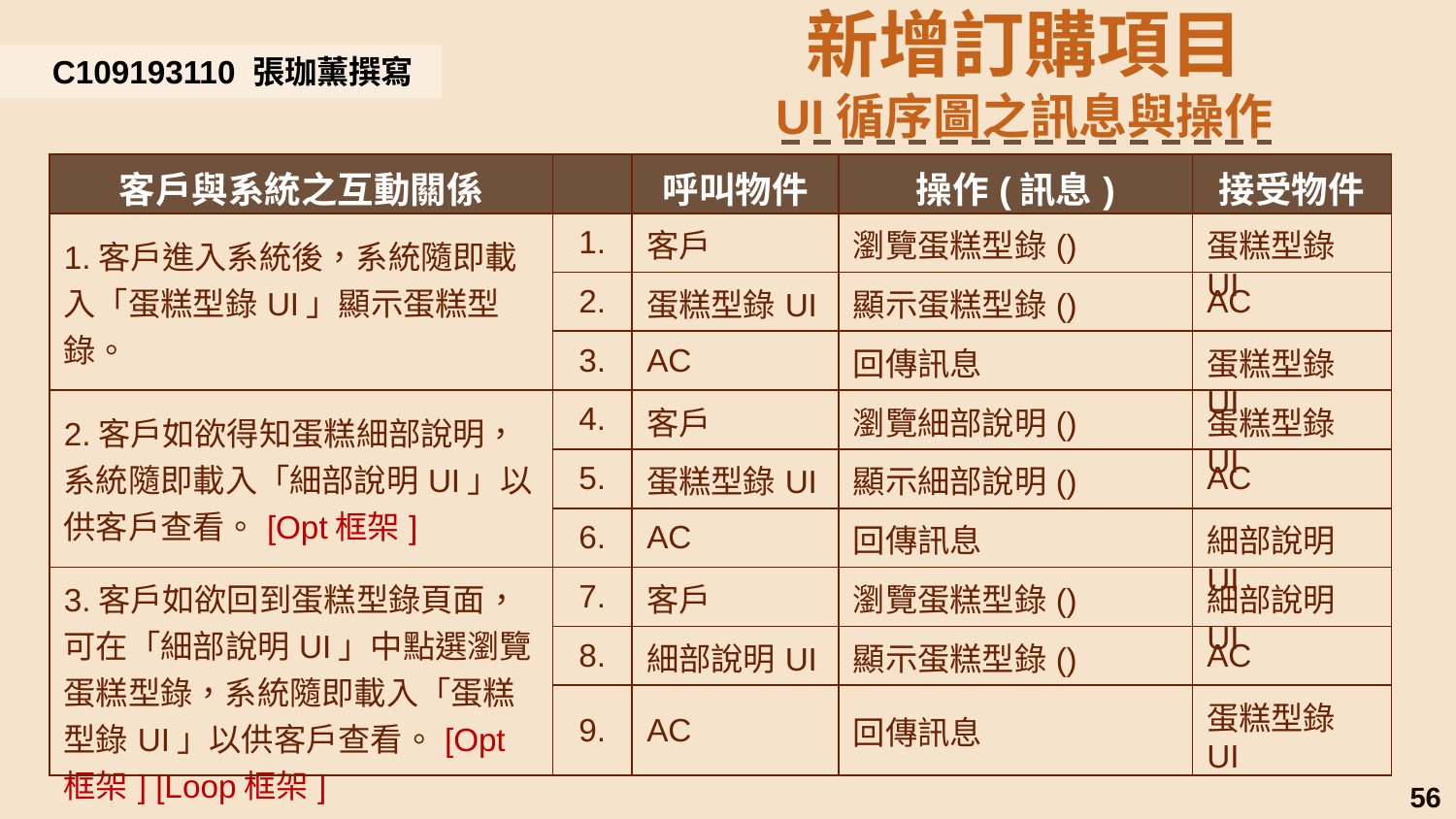

新增訂購項目
UI循序圖之訊息與操作

C109193110 張珈薰撰寫
| 客戶與系統之互動關係 |  | 呼叫物件 | 操作(訊息) | 接受物件 |
| --- | --- | --- | --- | --- |
| 1.客戶進入系統後，系統隨即載入「蛋糕型錄UI」顯示蛋糕型錄。 | 1. | 客戶 | 瀏覽蛋糕型錄() | 蛋糕型錄UI |
|  | 2. | 蛋糕型錄UI | 顯示蛋糕型錄() | AC |
|  | 3. | AC | 回傳訊息 | 蛋糕型錄UI |
| 2.客戶如欲得知蛋糕細部說明，系統隨即載入「細部說明UI」以供客戶查看。[Opt框架] | 4. | 客戶 | 瀏覽細部說明() | 蛋糕型錄UI |
|  | 5. | 蛋糕型錄UI | 顯示細部說明() | AC |
|  | 6. | AC | 回傳訊息 | 細部說明UI |
| 3.客戶如欲回到蛋糕型錄頁面，可在「細部說明UI」中點選瀏覽蛋糕型錄，系統隨即載入「蛋糕型錄UI」以供客戶查看。[Opt框架] [Loop框架] | 7. | 客戶 | 瀏覽蛋糕型錄() | 細部說明UI |
|  | 8. | 細部說明UI | 顯示蛋糕型錄() | AC |
|  | 9. | AC | 回傳訊息 | 蛋糕型錄UI |
56